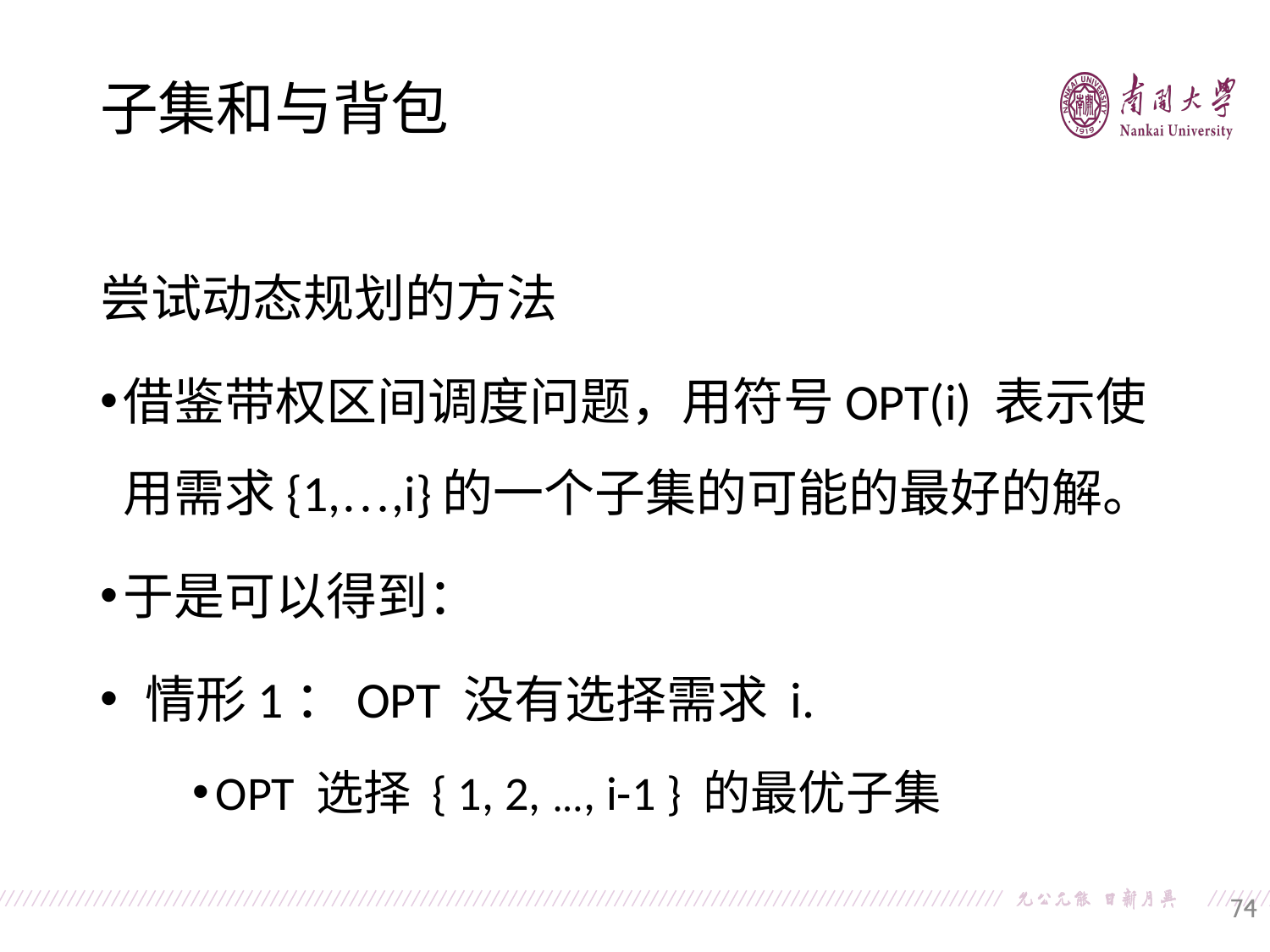

子集和与背包
尝试动态规划的方法
借鉴带权区间调度问题，用符号OPT(i) 表示使用需求{1,…,i}的一个子集的可能的最好的解。
于是可以得到：
 情形1：OPT 没有选择需求 i.
OPT 选择 { 1, 2, …, i-1 } 的最优子集

74